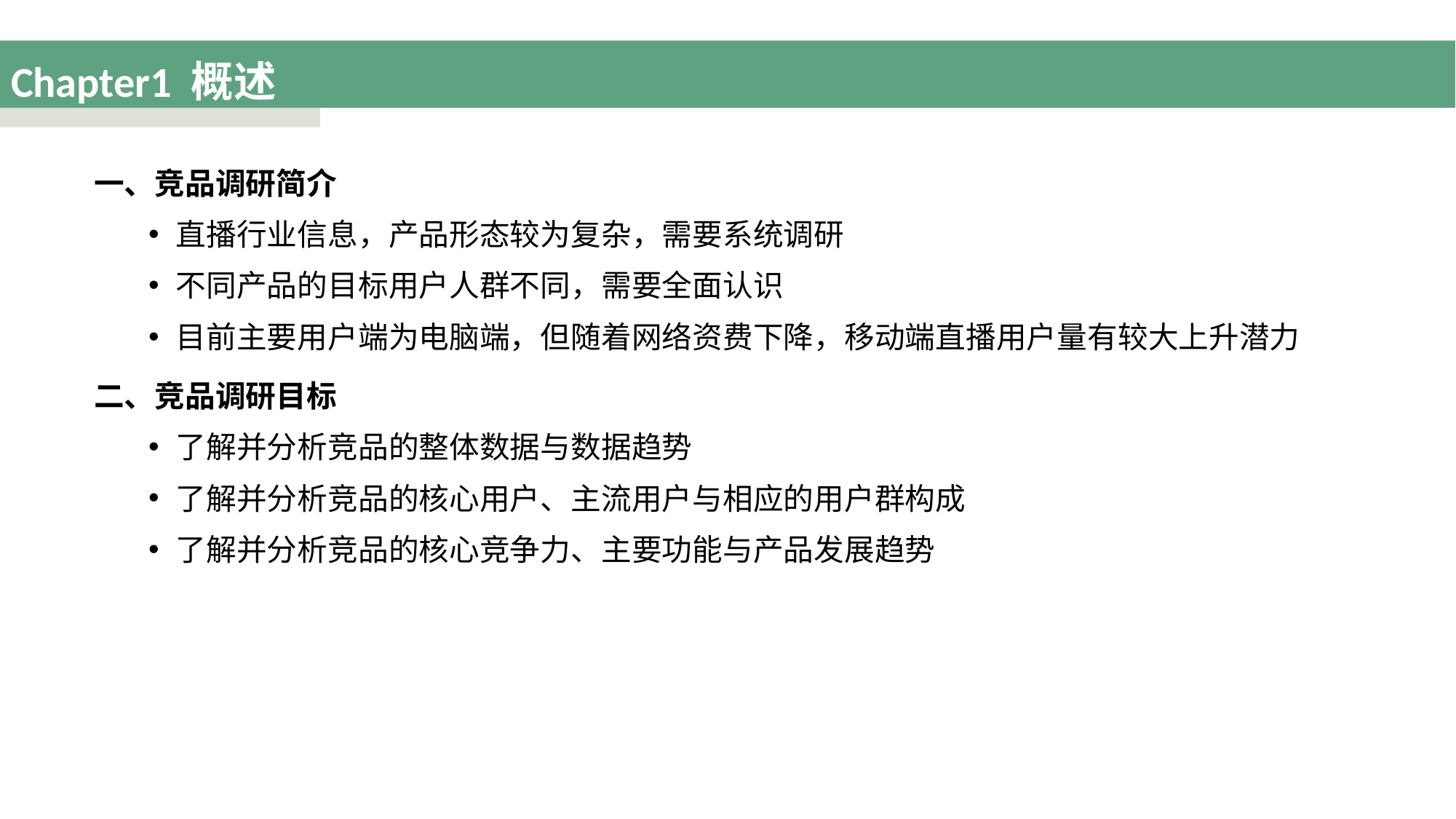

# Chapter1 概述
一、竞品调研简介
直播行业信息，产品形态较为复杂，需要系统调研
不同产品的目标用户人群不同，需要全面认识
目前主要用户端为电脑端，但随着网络资费下降，移动端直播用户量有较大上升潜力
二、竞品调研目标
了解并分析竞品的整体数据与数据趋势
了解并分析竞品的核心用户、主流用户与相应的用户群构成
了解并分析竞品的核心竞争力、主要功能与产品发展趋势